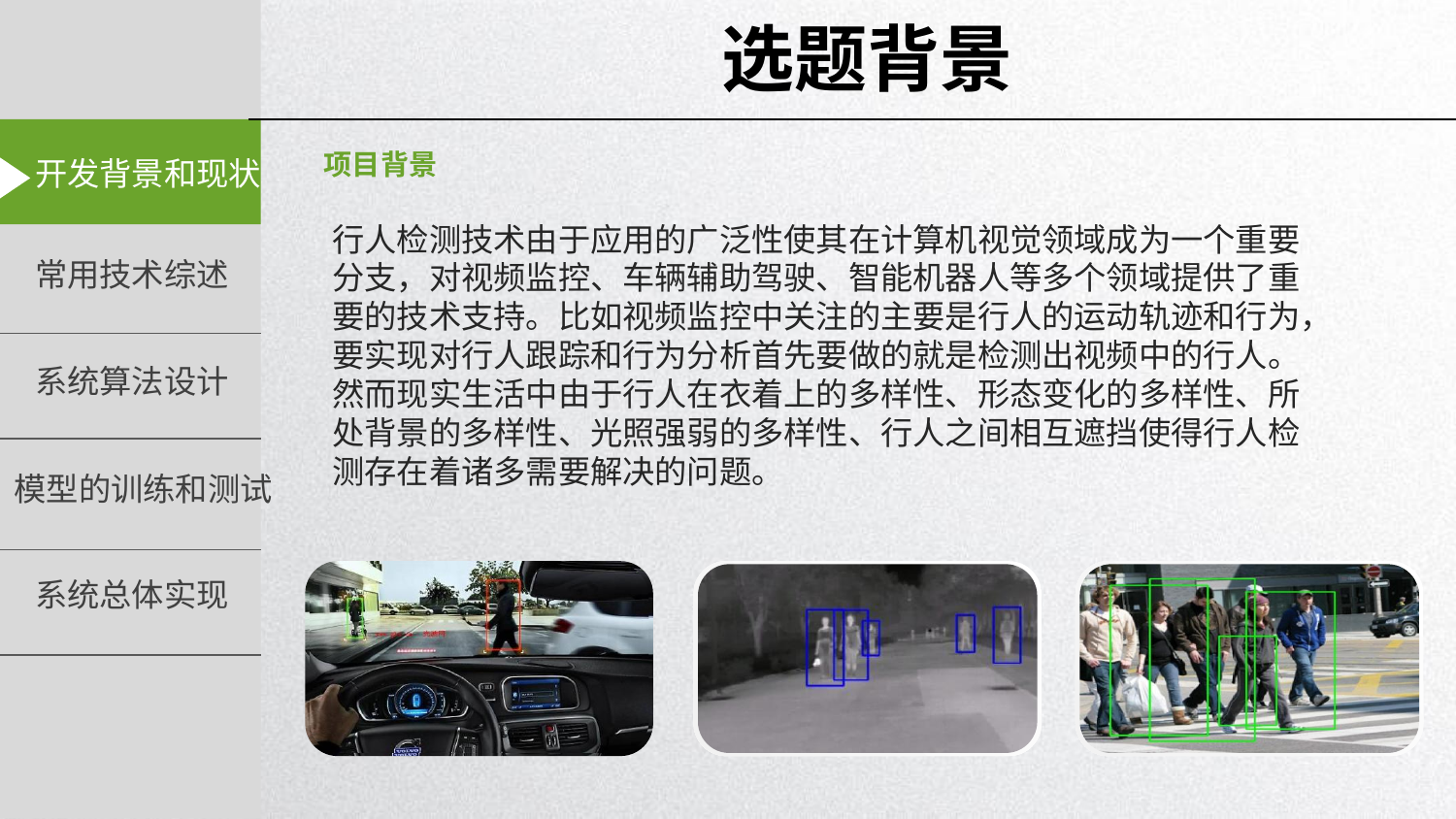

选题背景
项目背景
行人检测技术由于应用的广泛性使其在计算机视觉领域成为一个重要分支，对视频监控、车辆辅助驾驶、智能机器人等多个领域提供了重要的技术支持。比如视频监控中关注的主要是行人的运动轨迹和行为，要实现对行人跟踪和行为分析首先要做的就是检测出视频中的行人。然而现实生活中由于行人在衣着上的多样性、形态变化的多样性、所处背景的多样性、光照强弱的多样性、行人之间相互遮挡使得行人检测存在着诸多需要解决的问题。